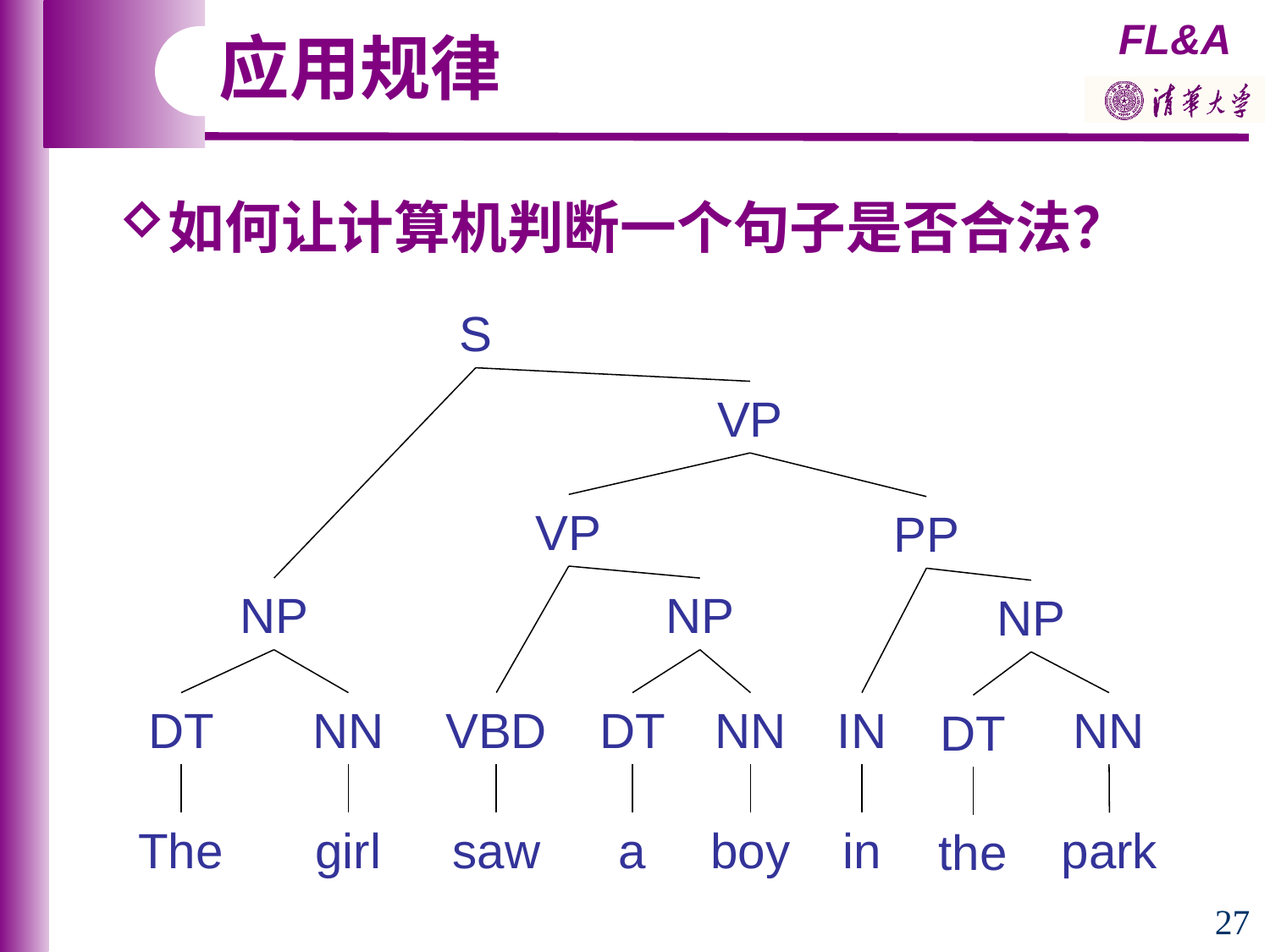

应用规律
如何让计算机判断一个句子是否合法？
S
VP
VP
PP
NP
NP
NP
DT
NN
VBD
DT
NN
IN
NN
DT
The
girl
saw
a
boy
in
park
the
27